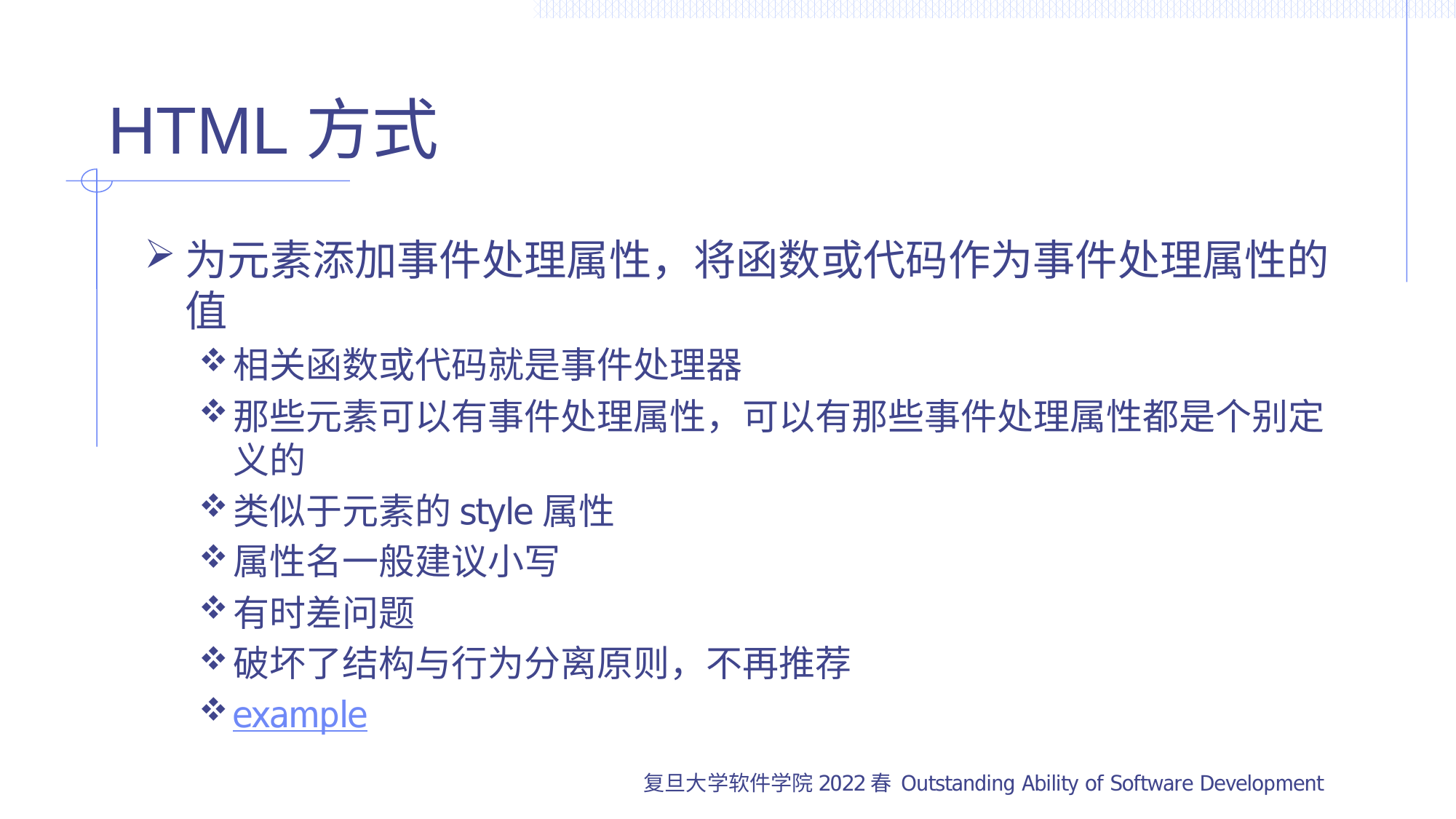

# HTML方式
为元素添加事件处理属性，将函数或代码作为事件处理属性的值
相关函数或代码就是事件处理器
那些元素可以有事件处理属性，可以有那些事件处理属性都是个别定义的
类似于元素的style属性
属性名一般建议小写
有时差问题
破坏了结构与行为分离原则，不再推荐
example